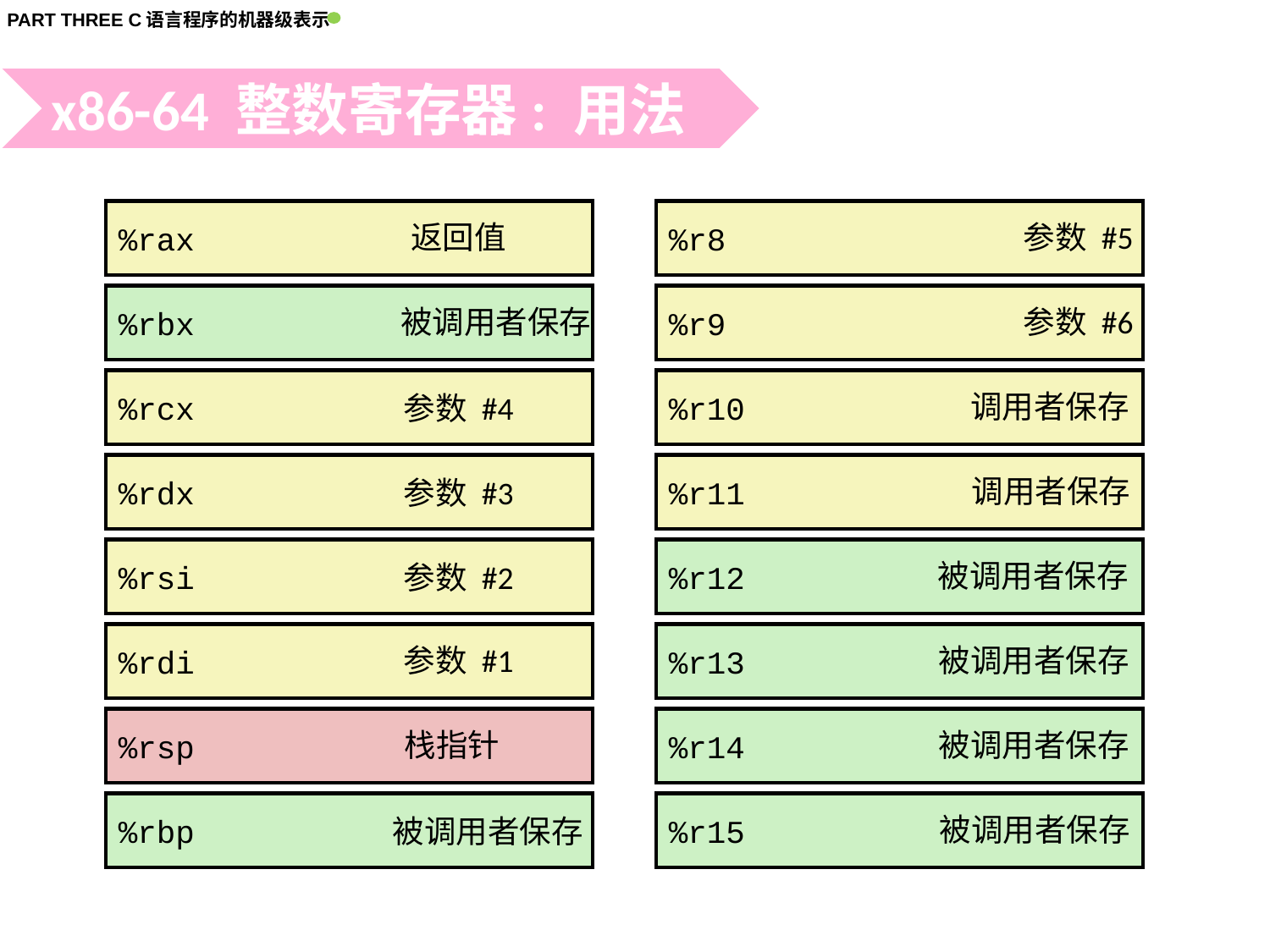

PART THREE C语言程序的机器级表示

x86-64 整数寄存器: 用法

%rax
%r8
返回值
参数 #5
%rbx
%r9
被调用者保存
参数 #6
%rcx
%r10
调用者保存
参数 #4
%rdx
%r11
调用者保存
参数 #3
%rsi
%r12
被调用者保存
参数 #2
%rdi
%r13
参数 #1
被调用者保存
%rsp
%r14
栈指针
被调用者保存
%rbp
%r15
被调用者保存
被调用者保存